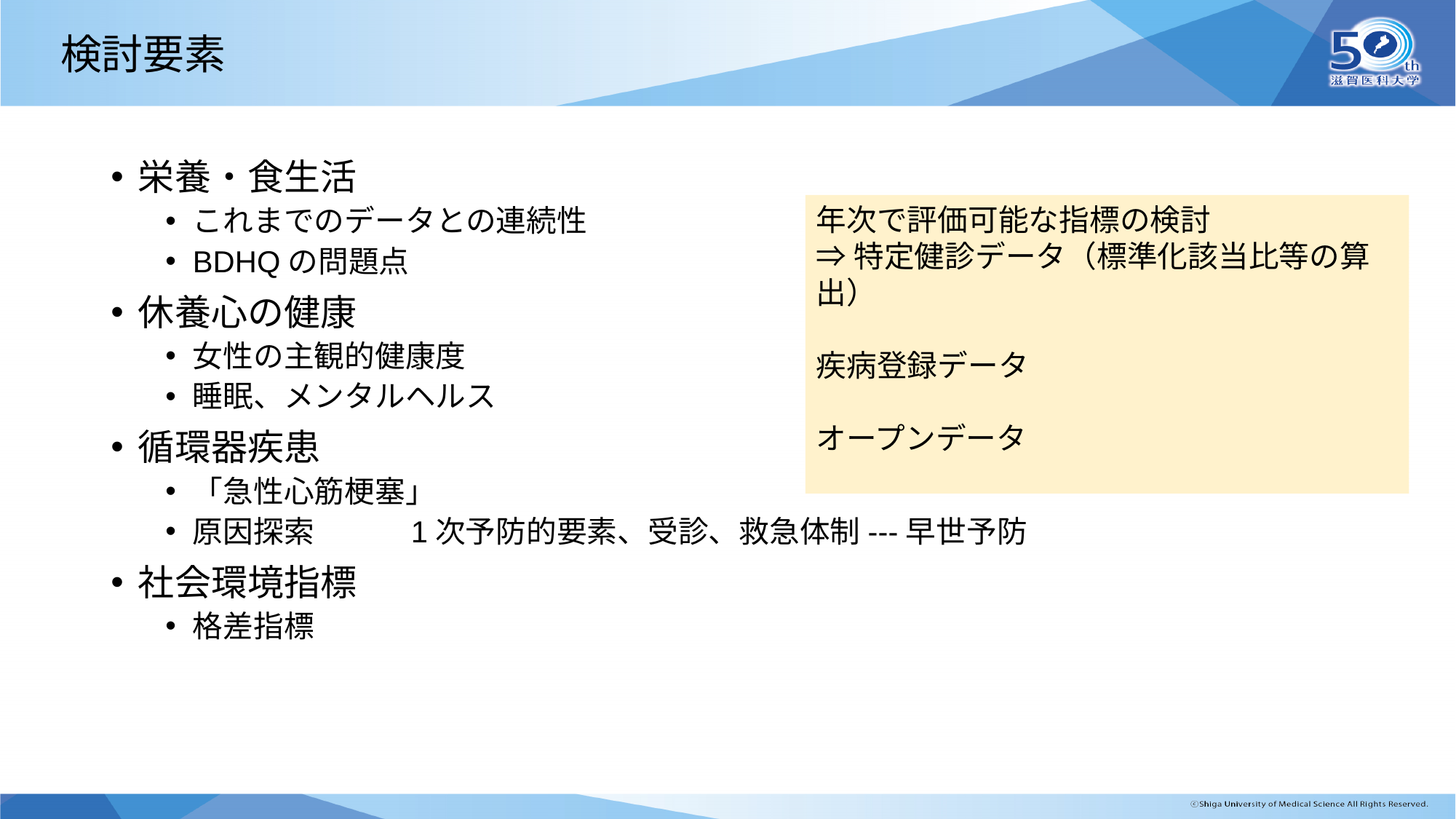

# 検討要素
栄養・食生活
これまでのデータとの連続性
BDHQの問題点
休養心の健康
女性の主観的健康度
睡眠、メンタルヘルス
循環器疾患
「急性心筋梗塞」
原因探索	1次予防的要素、受診、救急体制---早世予防
社会環境指標
格差指標

年次で評価可能な指標の検討
⇒特定健診データ（標準化該当比等の算出）

疾病登録データ

オープンデータ